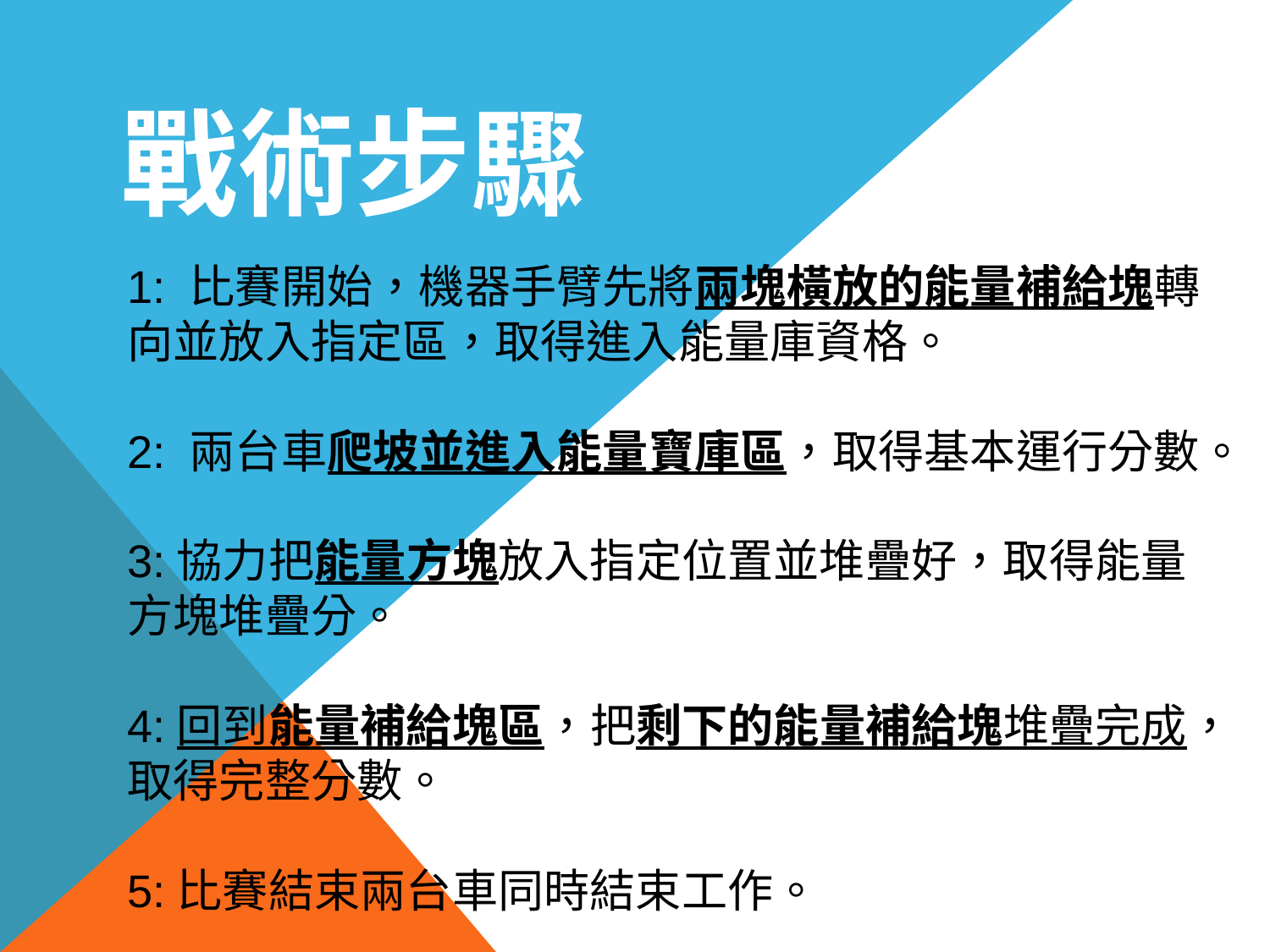

1: 比賽開始，機器手臂先將兩塊橫放的能量補給塊轉向並放入指定區，取得進入能量庫資格。
2: 兩台車爬坡並進入能量寶庫區，取得基本運行分數。
3:協力把能量方塊放入指定位置並堆疊好，取得能量方塊堆疊分。
4:回到能量補給塊區，把剩下的能量補給塊堆疊完成，取得完整分數。
5:比賽結束兩台車同時結束工作。

# 戰術步驟